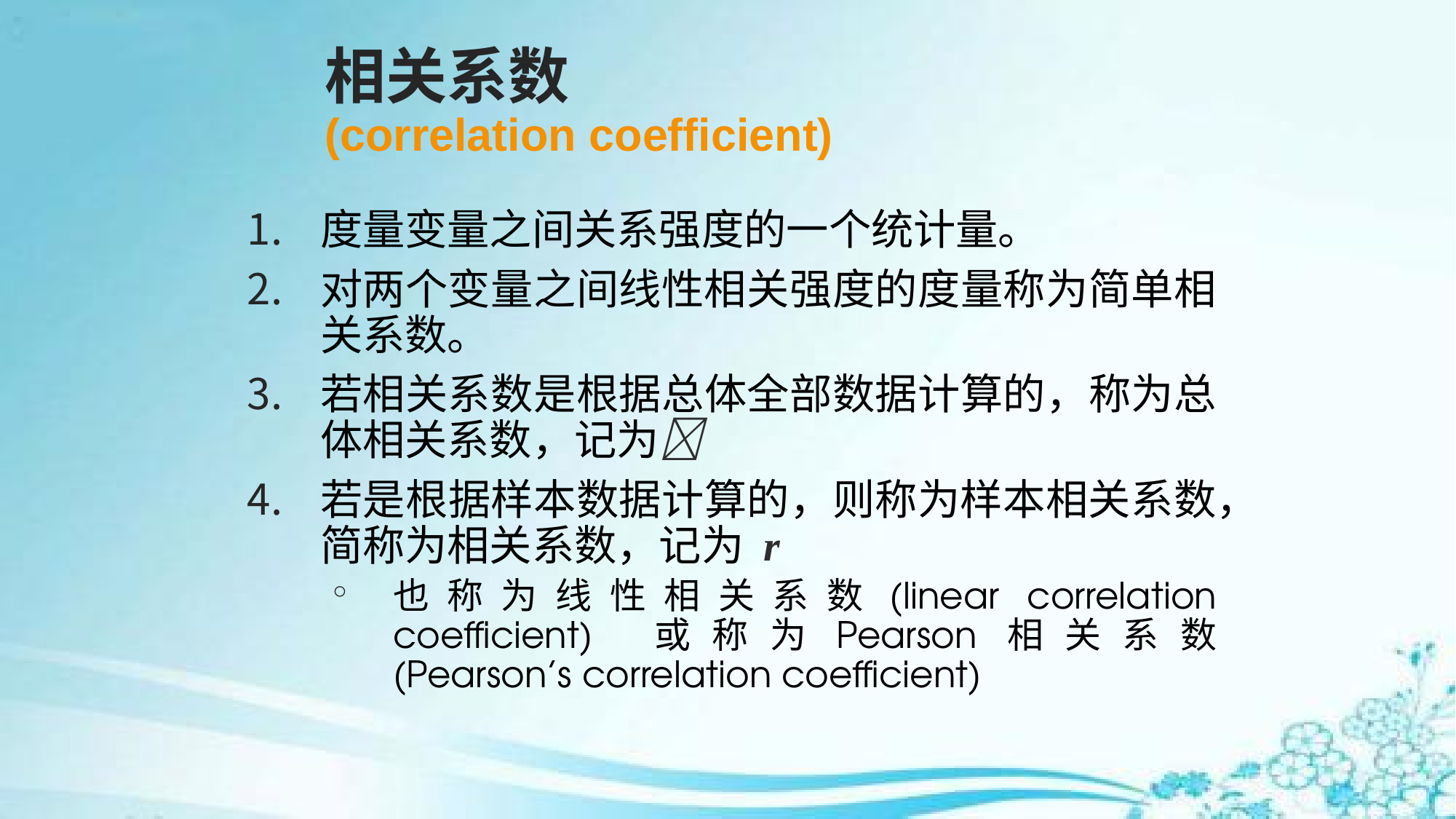

# 相关系数 (correlation coefficient)
度量变量之间关系强度的一个统计量。
对两个变量之间线性相关强度的度量称为简单相关系数。
若相关系数是根据总体全部数据计算的，称为总体相关系数，记为ρ
若是根据样本数据计算的，则称为样本相关系数，简称为相关系数，记为 r
也称为线性相关系数(linear correlation coefficient) 或称为Pearson相关系数 (Pearson’s correlation coefficient)